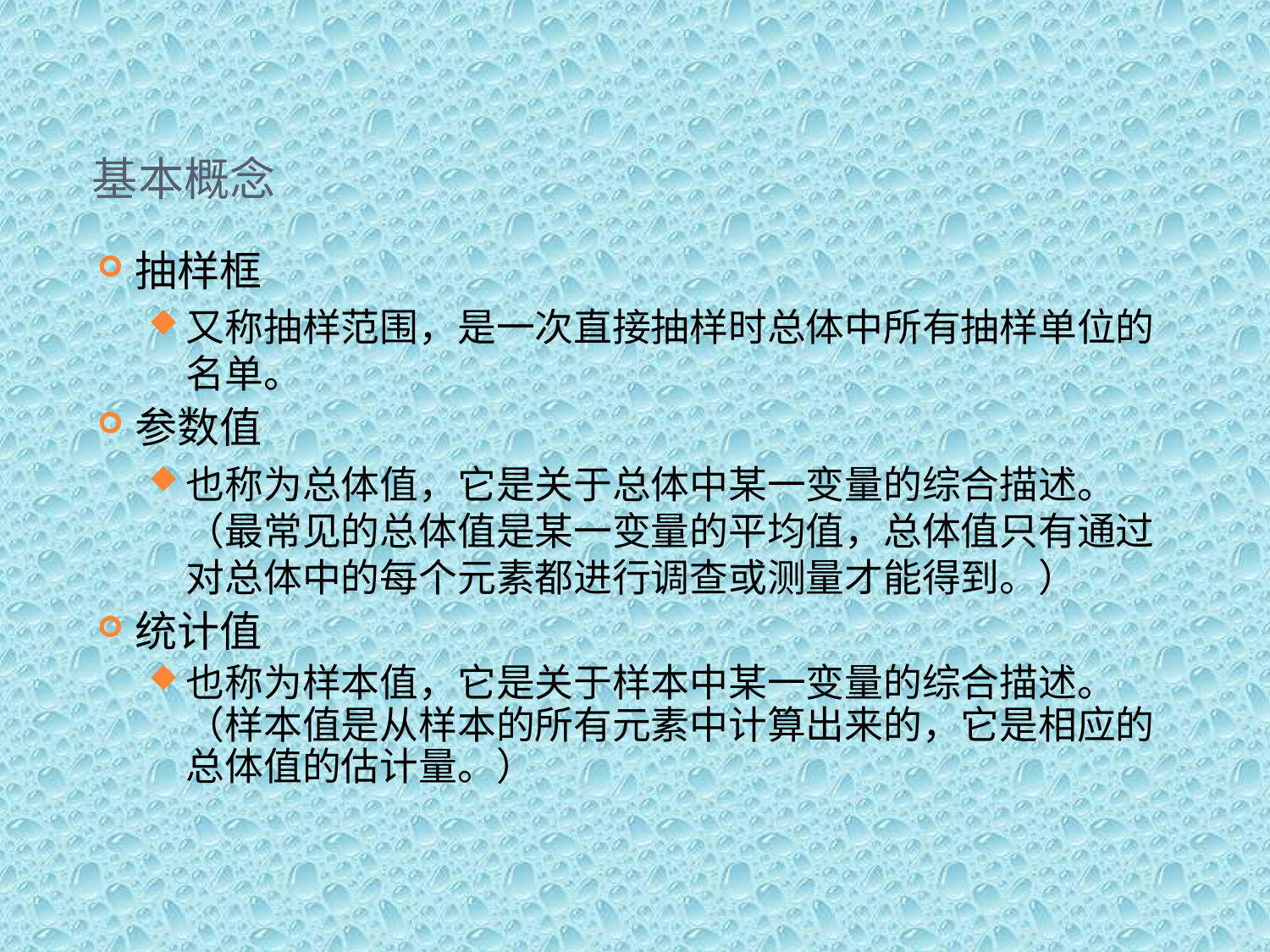

# 基本概念
抽样框
又称抽样范围，是一次直接抽样时总体中所有抽样单位的名单。
参数值
也称为总体值，它是关于总体中某一变量的综合描述。（最常见的总体值是某一变量的平均值，总体值只有通过对总体中的每个元素都进行调查或测量才能得到。）
统计值
也称为样本值，它是关于样本中某一变量的综合描述。（样本值是从样本的所有元素中计算出来的，它是相应的总体值的估计量。）